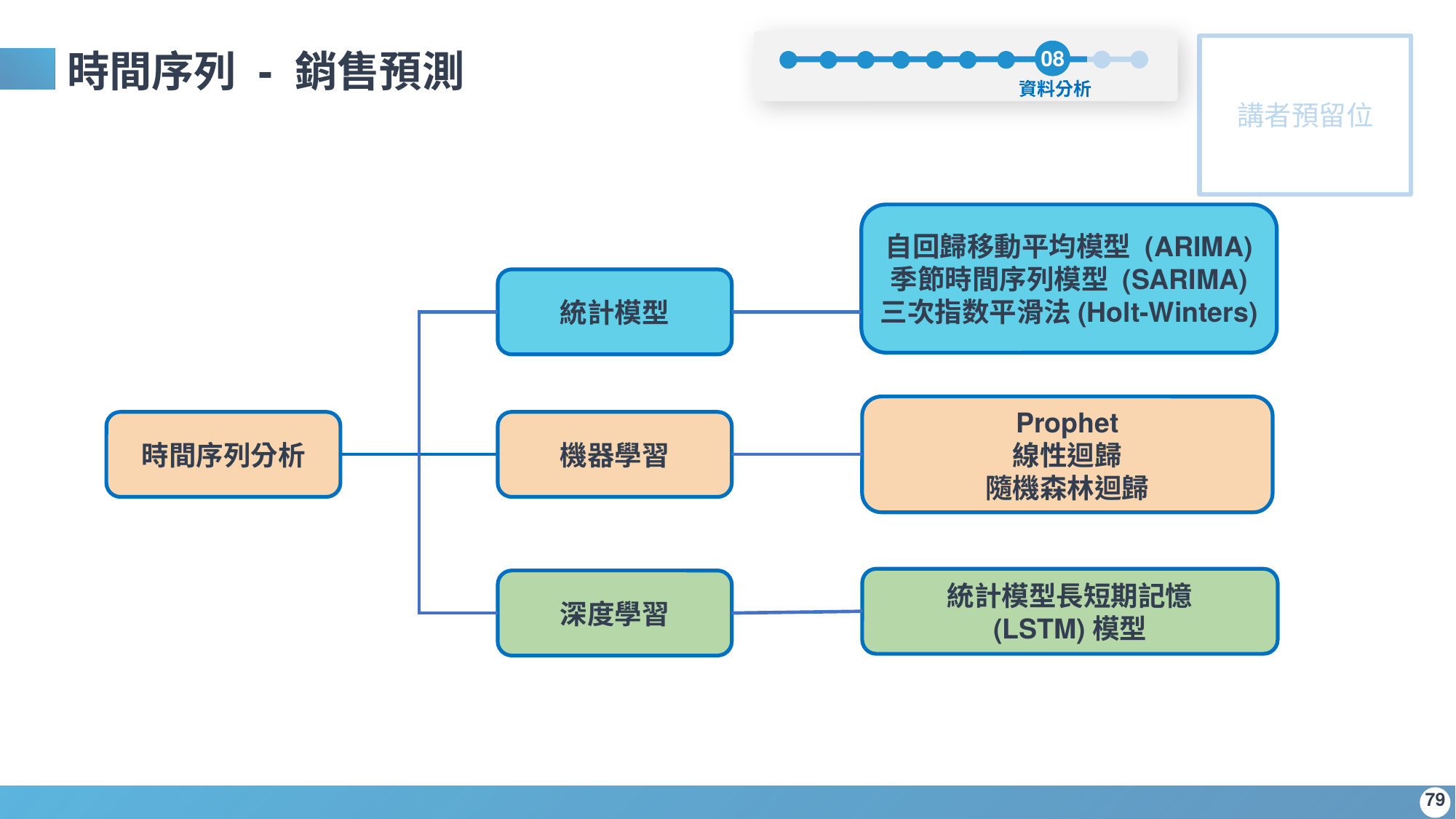

08

資料分析
時間序列 - 銷售預測
自回歸移動平均模型 (ARIMA)
季節時間序列模型 (SARIMA)
三次指数平滑法(Holt-Winters)
統計模型
Prophet
線性迴歸
隨機森林迴歸
時間序列分析
機器學習
統計模型長短期記憶
(LSTM)模型
深度學習
79